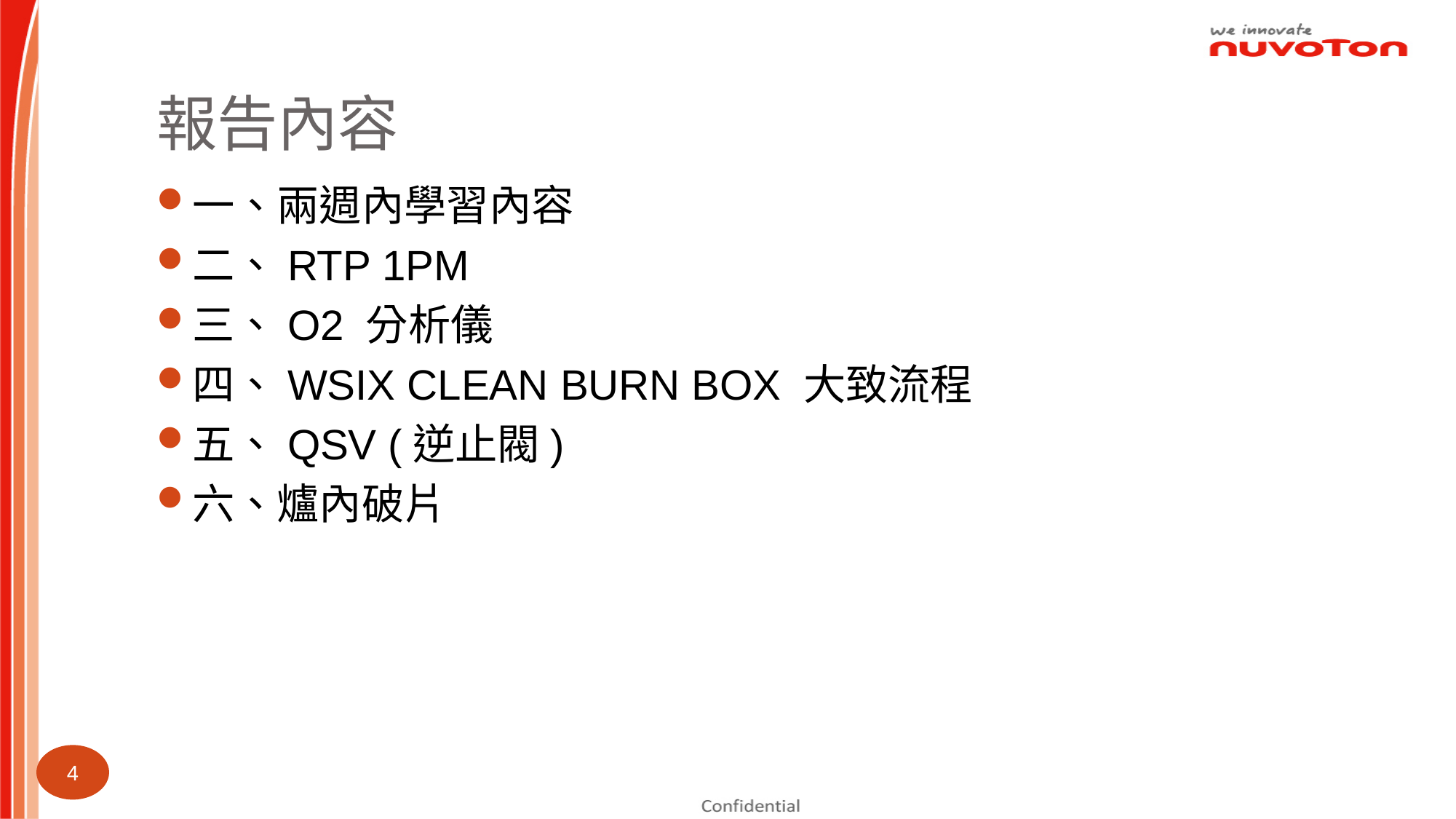

# 報告內容
一、兩週內學習內容
二、RTP 1PM
三、O2 分析儀
四、WSIX CLEAN BURN BOX 大致流程
五、QSV (逆止閥)
六、爐內破片

4